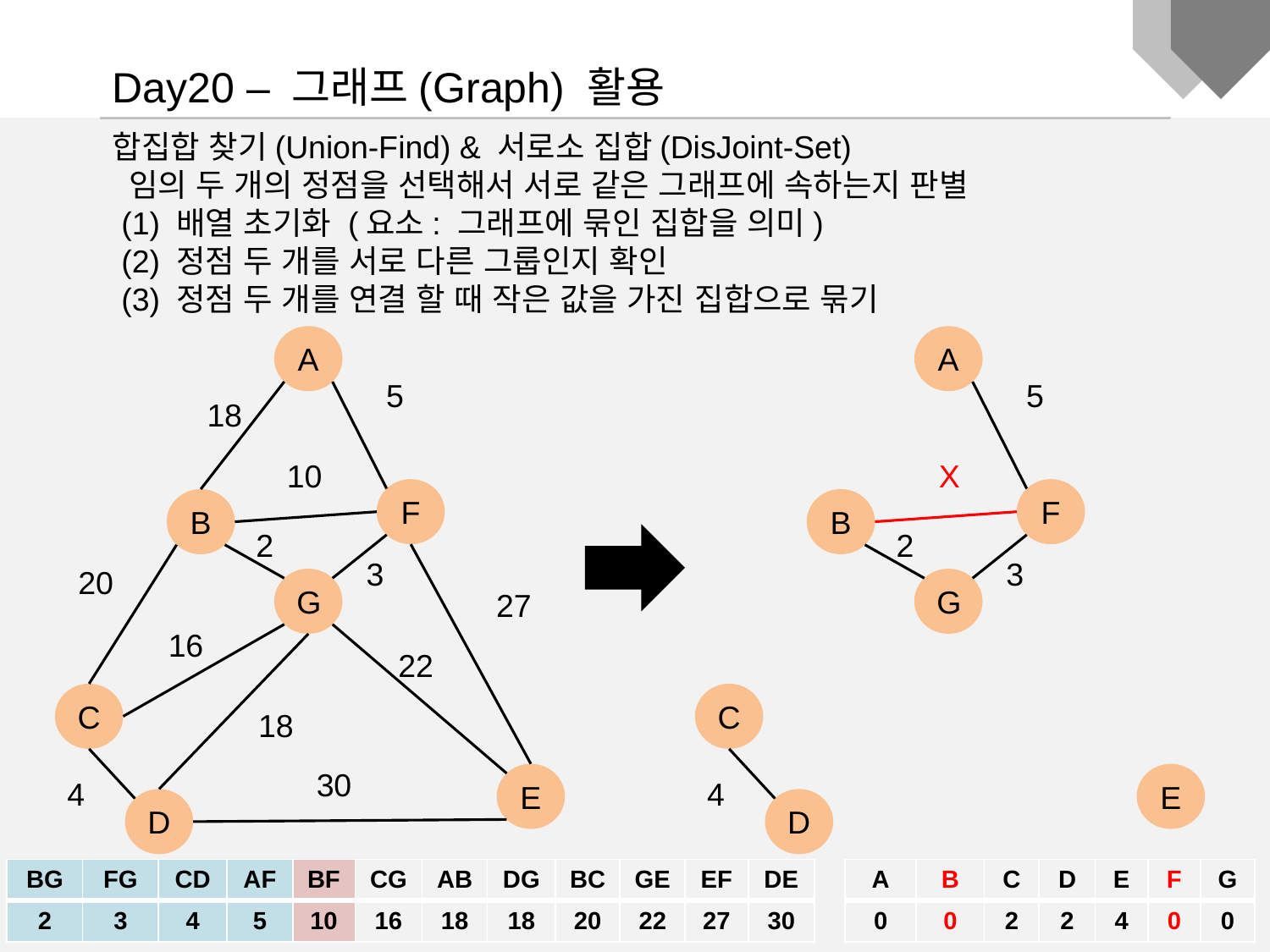

Day20 – 그래프(Graph) 활용
합집합 찾기(Union-Find) & 서로소 집합(DisJoint-Set)
 임의 두 개의 정점을 선택해서 서로 같은 그래프에 속하는지 판별
 (1) 배열 초기화 (요소: 그래프에 묶인 집합을 의미)
 (2) 정점 두 개를 서로 다른 그룹인지 확인
 (3) 정점 두 개를 연결 할 때 작은 값을 가진 집합으로 묶기
A
A
5
5
18
10
X
F
F
B
B
2
2

3
3
20
G
G
27
16
22
C
C
18
30
E
E
4
4
D
D
| BG | FG | CD | AF | BF | CG | AB | DG | BC | GE | EF | DE |
| --- | --- | --- | --- | --- | --- | --- | --- | --- | --- | --- | --- |
| 2 | 3 | 4 | 5 | 10 | 16 | 18 | 18 | 20 | 22 | 27 | 30 |
| A | B | C | D | E | F | G |
| --- | --- | --- | --- | --- | --- | --- |
| 0 | 0 | 2 | 2 | 4 | 0 | 0 |